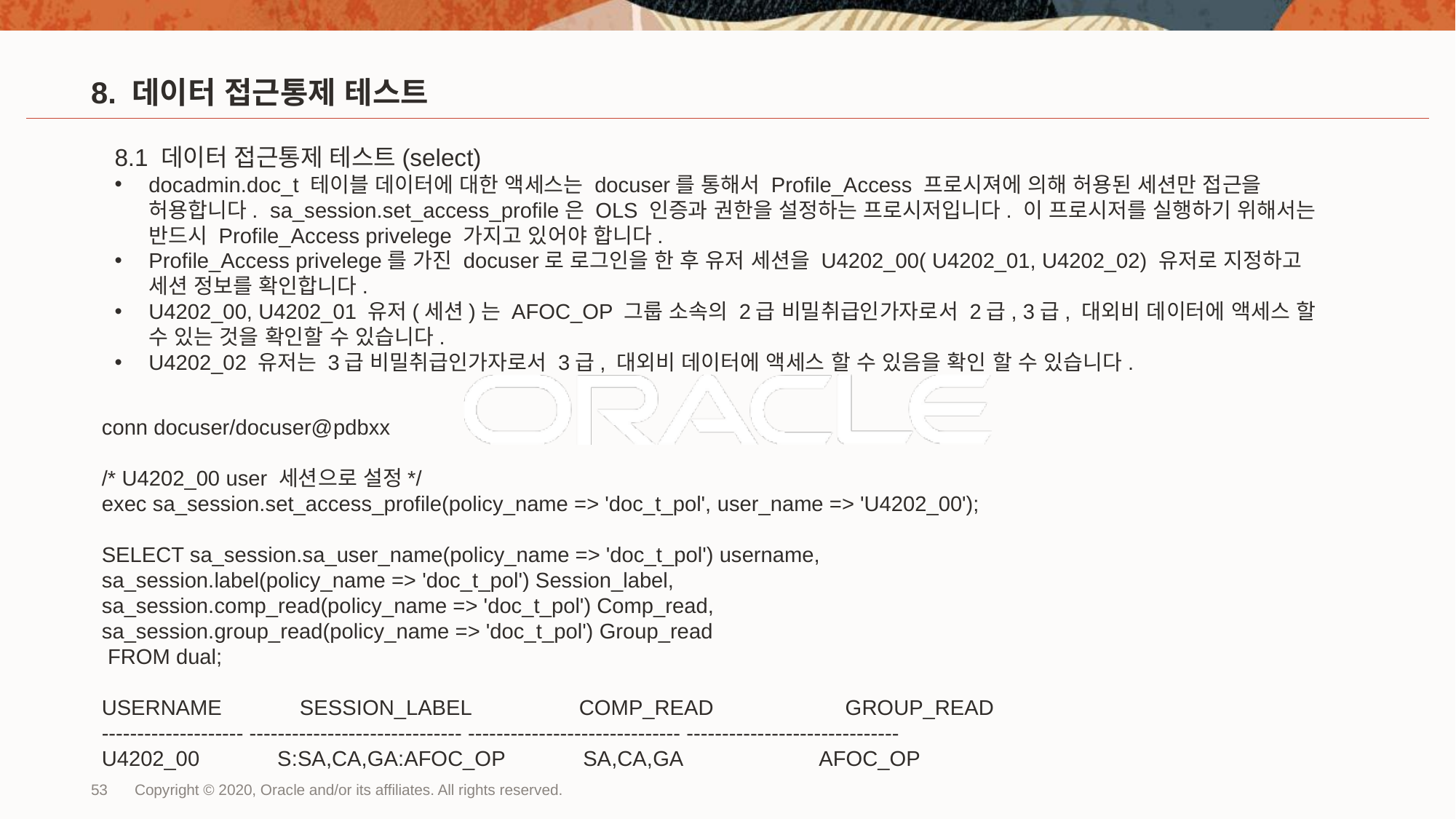

# 8. 데이터 접근통제 테스트
8.1 데이터 접근통제 테스트(select)
docadmin.doc_t 테이블 데이터에 대한 액세스는 docuser를 통해서 Profile_Access 프로시져에 의해 허용된 세션만 접근을 허용합니다.  sa_session.set_access_profile은 OLS 인증과 권한을 설정하는 프로시저입니다. 이 프로시저를 실행하기 위해서는 반드시 Profile_Access privelege 가지고 있어야 합니다.
Profile_Access privelege를 가진 docuser로 로그인을 한 후 유저 세션을 U4202_00( U4202_01, U4202_02) 유저로 지정하고 세션 정보를 확인합니다.
U4202_00, U4202_01 유저(세션)는 AFOC_OP 그룹 소속의 2급 비밀취급인가자로서 2급, 3급, 대외비 데이터에 액세스 할 수 있는 것을 확인할 수 있습니다.
U4202_02 유저는 3급 비밀취급인가자로서 3급, 대외비 데이터에 액세스 할 수 있음을 확인 할 수 있습니다.
conn docuser/docuser@pdbxx

/* U4202_00 user 세션으로 설정*/
exec sa_session.set_access_profile(policy_name => 'doc_t_pol', user_name => 'U4202_00');

SELECT sa_session.sa_user_name(policy_name => 'doc_t_pol') username,
sa_session.label(policy_name => 'doc_t_pol') Session_label,
sa_session.comp_read(policy_name => 'doc_t_pol') Comp_read,
sa_session.group_read(policy_name => 'doc_t_pol') Group_read
 FROM dual;

USERNAME             SESSION_LABEL                  COMP_READ                      GROUP_READ
-------------------- ------------------------------ ------------------------------ ------------------------------
U4202_00             S:SA,CA,GA:AFOC_OP             SA,CA,GA                       AFOC_OP
53
Copyright © 2020, Oracle and/or its affiliates. All rights reserved.